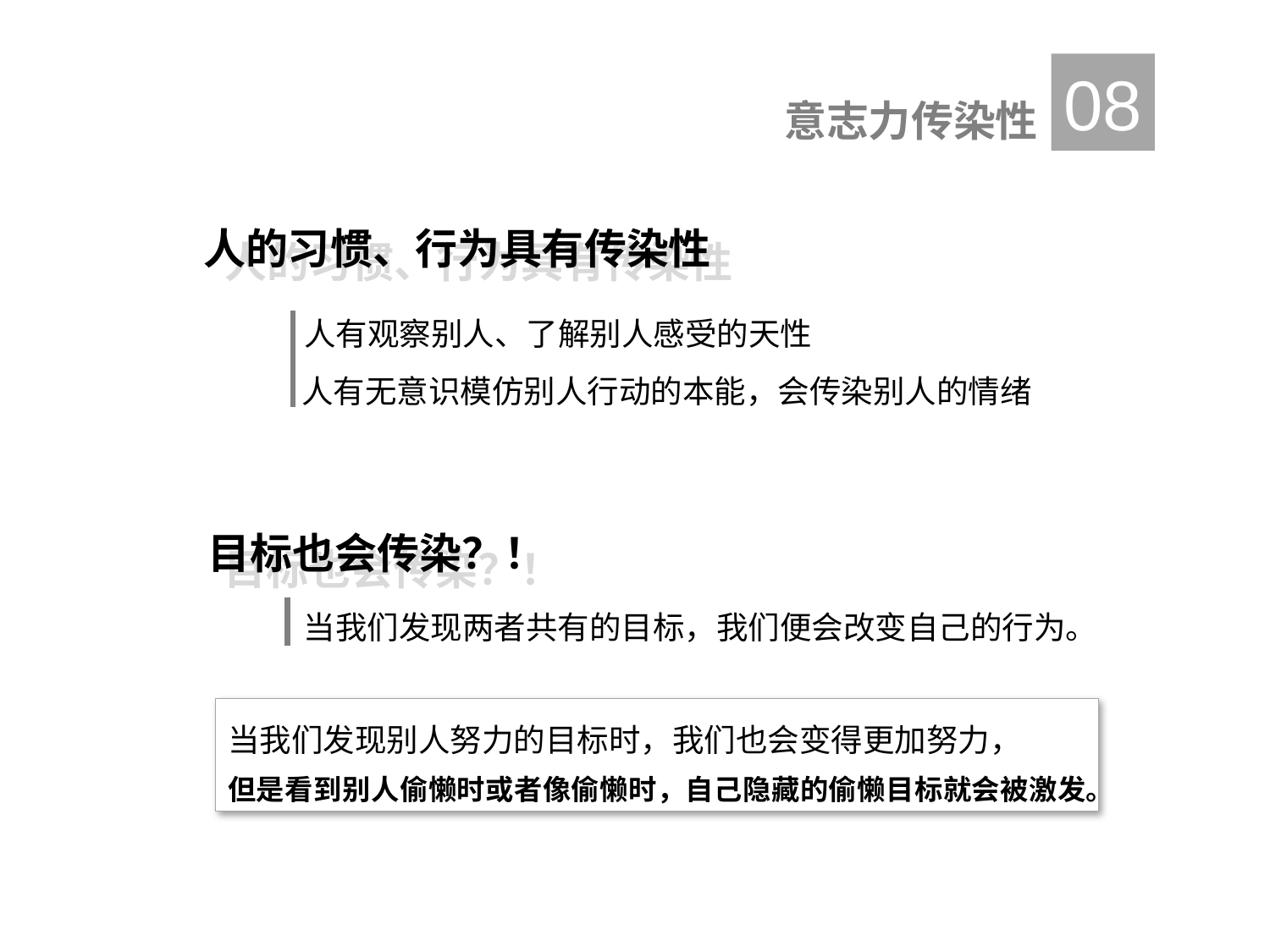

08
意志力传染性
人的习惯、行为具有传染性
人的习惯、行为具有传染性
人有观察别人、了解别人感受的天性
人有无意识模仿别人行动的本能，会传染别人的情绪
目标也会传染？！
目标也会传染？！
当我们发现两者共有的目标，我们便会改变自己的行为。
当我们发现别人努力的目标时，我们也会变得更加努力，
但是看到别人偷懒时或者像偷懒时，自己隐藏的偷懒目标就会被激发。